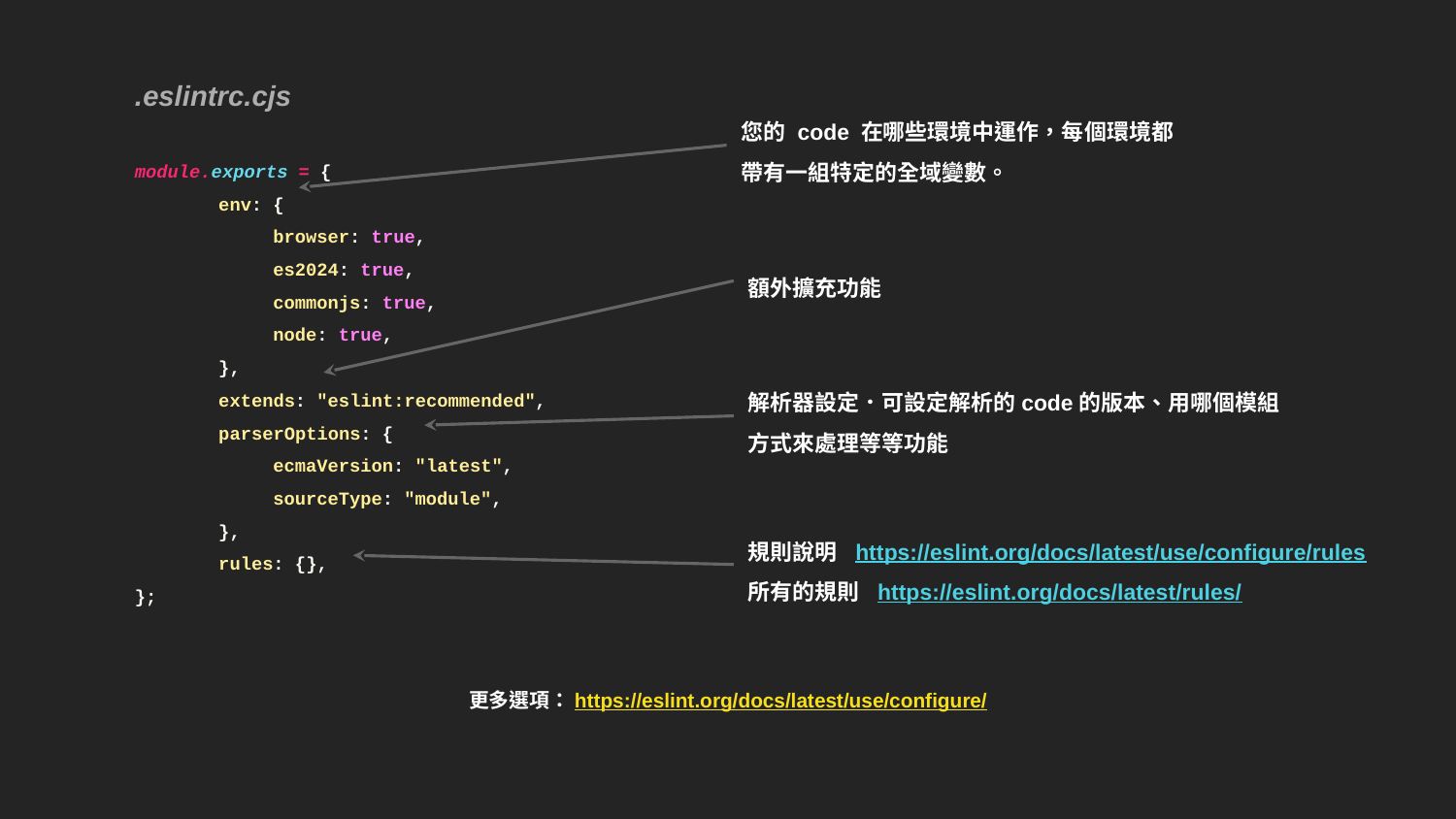

.eslintrc.cjs
您的 code 在哪些環境中運作，每個環境都帶有一組特定的全域變數。
module.exports = {
 env: {
      browser: true,
      es2024: true,
      commonjs: true,
      node: true,
 },
 extends: "eslint:recommended",
 parserOptions: {
      ecmaVersion: "latest",
      sourceType: "module",
 },
 rules: {},
};
額外擴充功能
解析器設定．可設定解析的code的版本、用哪個模組方式來處理等等功能
規則說明  https://eslint.org/docs/latest/use/configure/rules
所有的規則  https://eslint.org/docs/latest/rules/
更多選項：https://eslint.org/docs/latest/use/configure/